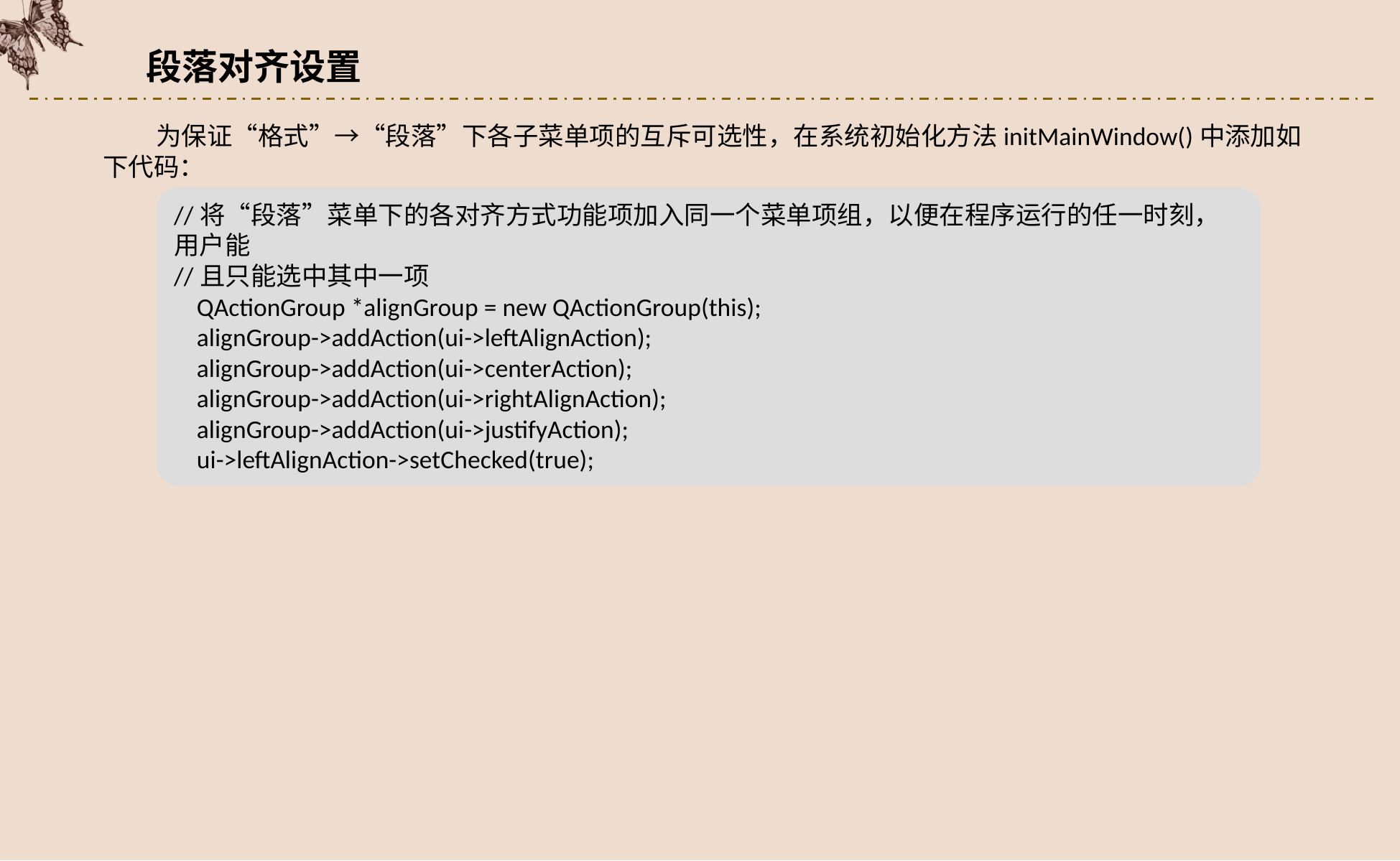

段落对齐设置
为保证“格式”→“段落”下各子菜单项的互斥可选性，在系统初始化方法initMainWindow()中添加如下代码：
//将“段落”菜单下的各对齐方式功能项加入同一个菜单项组，以便在程序运行的任一时刻，用户能
//且只能选中其中一项
    QActionGroup *alignGroup = new QActionGroup(this);
    alignGroup->addAction(ui->leftAlignAction);
    alignGroup->addAction(ui->centerAction);
    alignGroup->addAction(ui->rightAlignAction);
    alignGroup->addAction(ui->justifyAction);
    ui->leftAlignAction->setChecked(true);